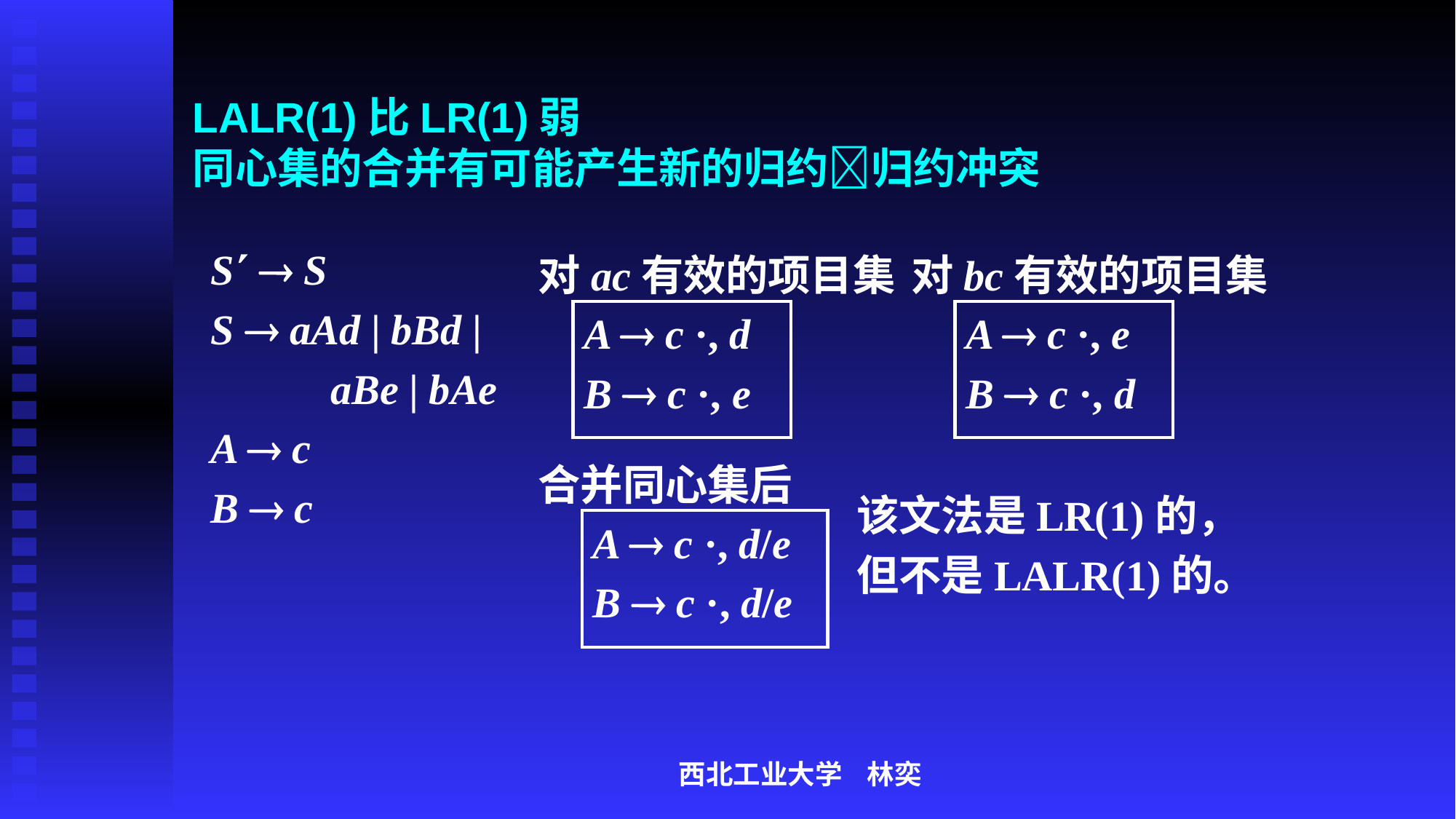

# LALR(1)比LR(1)弱 同心集的合并有可能产生新的归约−归约冲突
S′ → S
S → aAd | bBd |
	 aBe | bAe
A → c
B → c
对ac有效的项目集
对bc有效的项目集
A → c ·, d
B → c ·, e
A → c ·, e
B → c ·, d
合并同心集后
该文法是LR(1)的，
但不是LALR(1)的。
A → c ·, d/e
B → c ·, d/e
西北工业大学    林奕
113